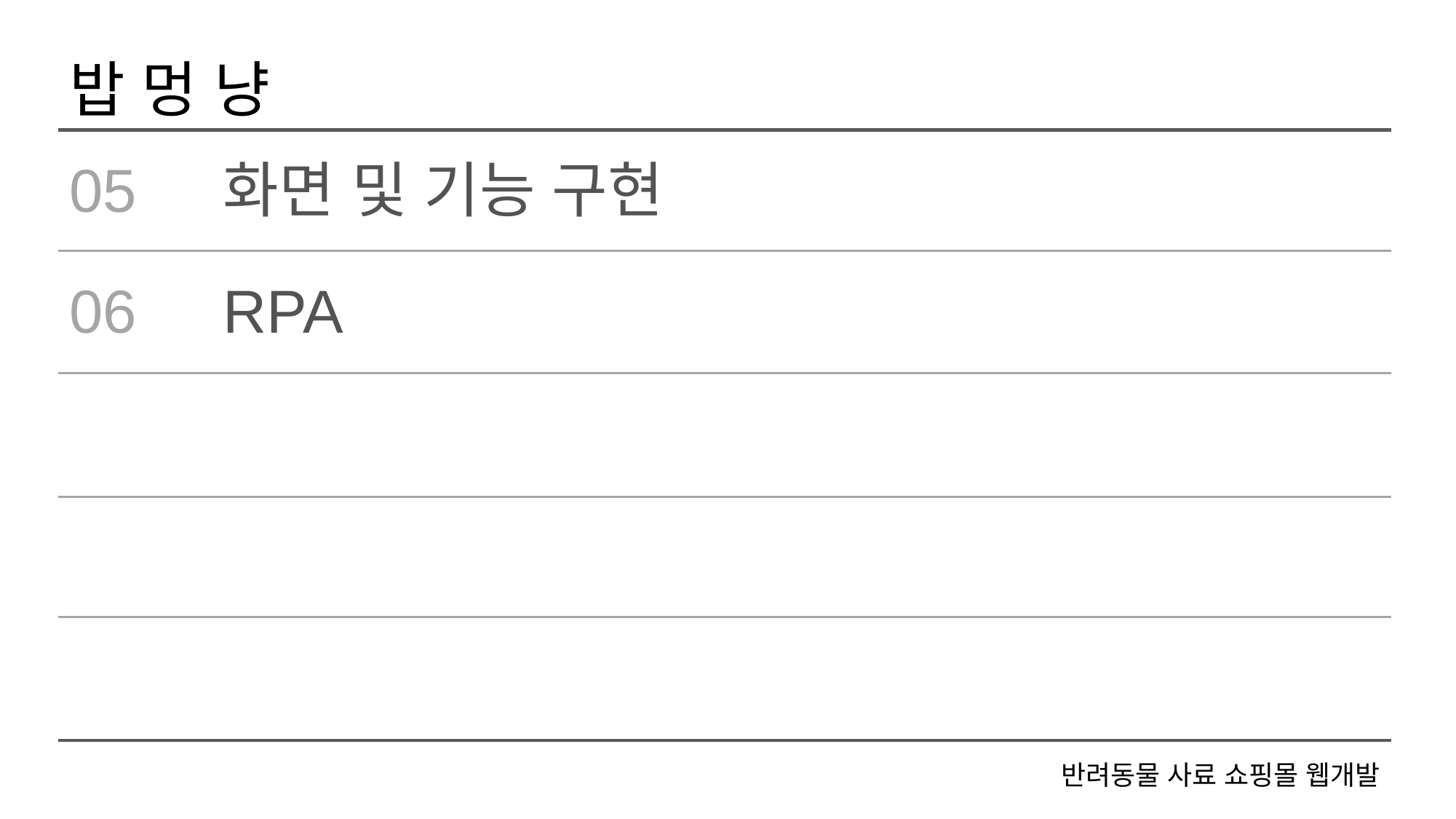

밥 멍 냥
05
화면 및 기능 구현
06
RPA

반려동물 사료 쇼핑몰 웹개발